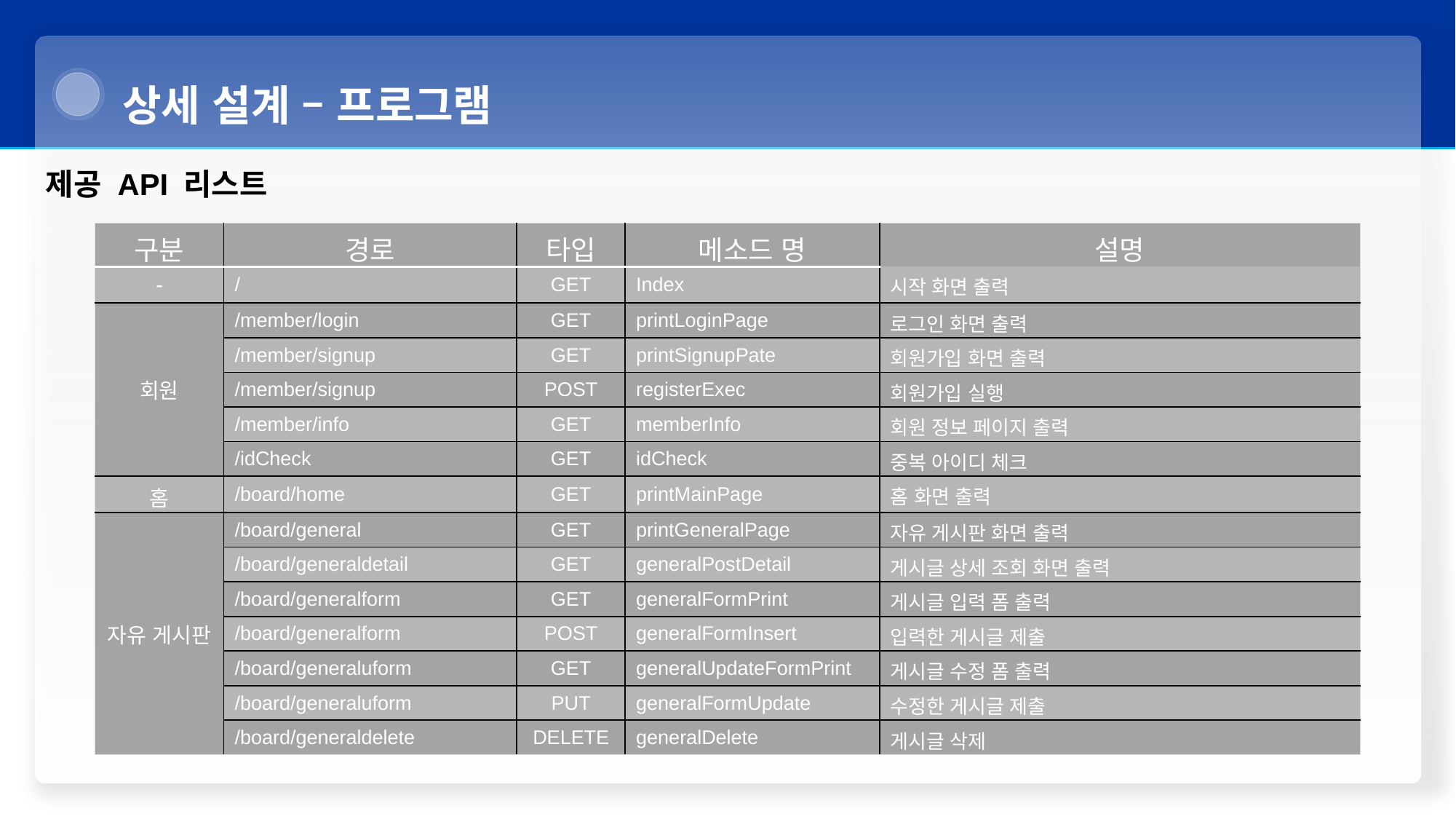

상세 설계 – 프로그램

제공 API 리스트
| 구분 | 경로 | 타입 | 메소드 명 | 설명 |
| --- | --- | --- | --- | --- |
| - | / | GET | Index | 시작 화면 출력 |
| 회원 | /member/login | GET | printLoginPage | 로그인 화면 출력 |
|  | /member/signup | GET | printSignupPate | 회원가입 화면 출력 |
|  | /member/signup | POST | registerExec | 회원가입 실행 |
|  | /member/info | GET | memberInfo | 회원 정보 페이지 출력 |
|  | /idCheck | GET | idCheck | 중복 아이디 체크 |
| 홈 | /board/home | GET | printMainPage | 홈 화면 출력 |
| 자유 게시판 | /board/general | GET | printGeneralPage | 자유 게시판 화면 출력 |
|  | /board/generaldetail | GET | generalPostDetail | 게시글 상세 조회 화면 출력 |
|  | /board/generalform | GET | generalFormPrint | 게시글 입력 폼 출력 |
|  | /board/generalform | POST | generalFormInsert | 입력한 게시글 제출 |
|  | /board/generaluform | GET | generalUpdateFormPrint | 게시글 수정 폼 출력 |
|  | /board/generaluform | PUT | generalFormUpdate | 수정한 게시글 제출 |
|  | /board/generaldelete | DELETE | generalDelete | 게시글 삭제 |